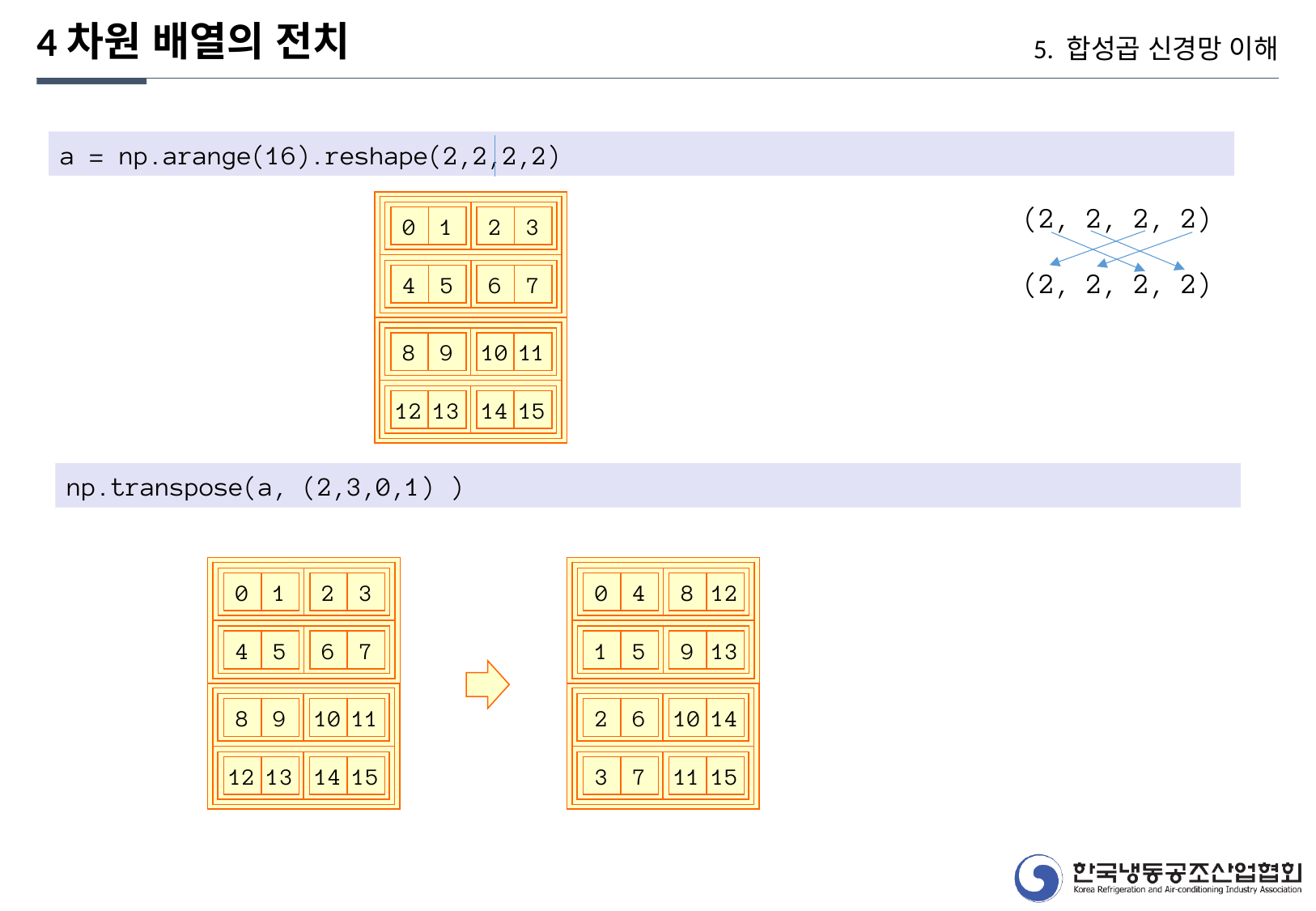

4차원 배열의 전치
5. 합성곱 신경망 이해
a = np.arange(16).reshape(2,2,2,2)

(2, 2, 2, 2)

0
1
2
3

(2, 2, 2, 2)

4
5
6
7

8
9
10
11

12
13
14
15
np.transpose(a, (2,3,0,1) )

0
1
2
3
0
4
8
12

4
5
6
7
1
5
9
13

8
9
10
11
2
6
10
14

12
13
14
15
3
7
11
15